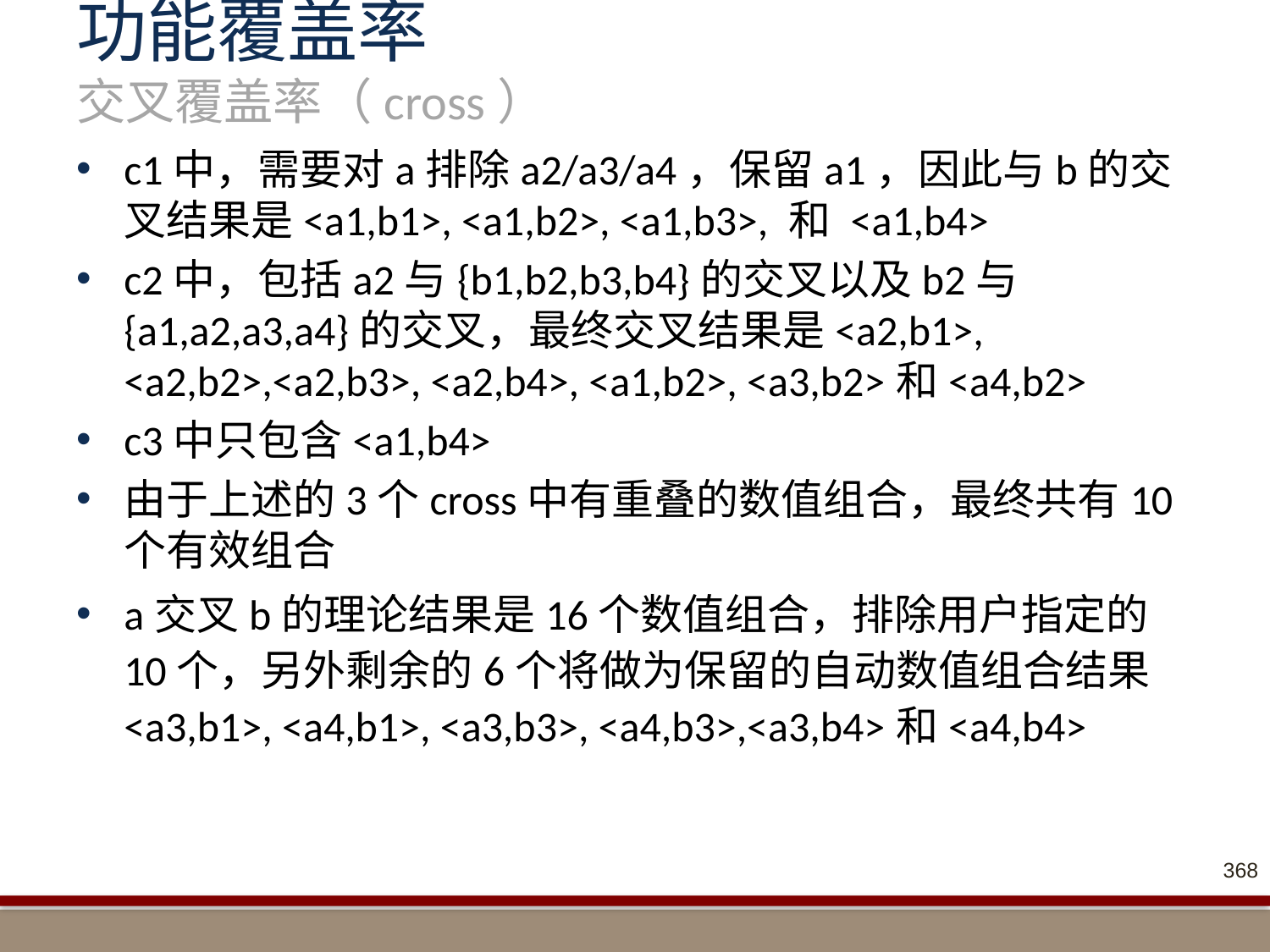

# 功能覆盖率 交叉覆盖率（cross）
c1中，需要对a排除a2/a3/a4，保留a1，因此与b的交叉结果是<a1,b1>, <a1,b2>, <a1,b3>, 和 <a1,b4>
c2中，包括a2与{b1,b2,b3,b4}的交叉以及b2与{a1,a2,a3,a4}的交叉，最终交叉结果是<a2,b1>, <a2,b2>,<a2,b3>, <a2,b4>, <a1,b2>, <a3,b2>和<a4,b2>
c3中只包含<a1,b4>
由于上述的3个cross中有重叠的数值组合，最终共有10个有效组合
a交叉b的理论结果是16个数值组合，排除用户指定的10个，另外剩余的6个将做为保留的自动数值组合结果<a3,b1>, <a4,b1>, <a3,b3>, <a4,b3>,<a3,b4>和<a4,b4>

368